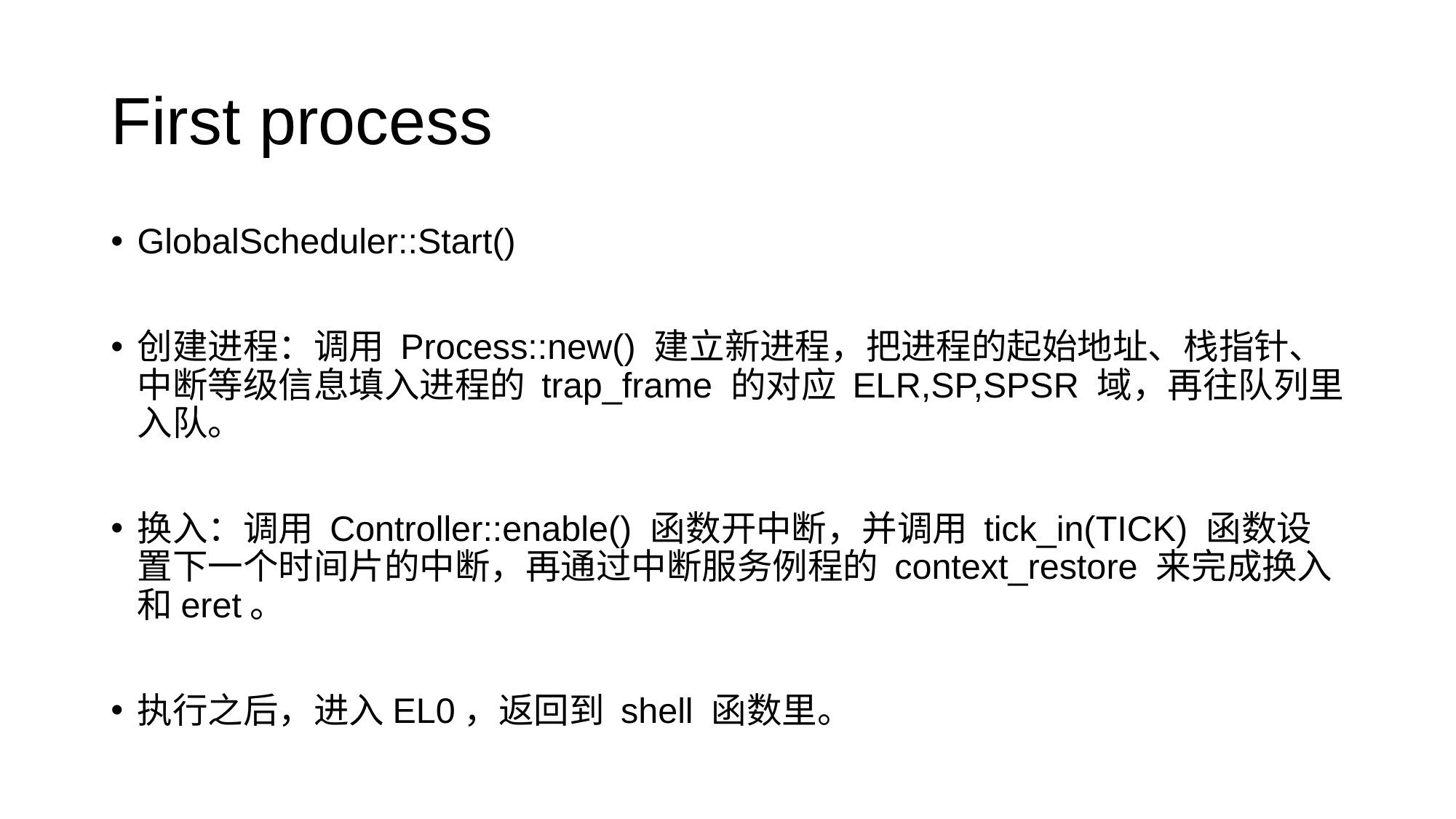

# First process
GlobalScheduler::Start()

创建进程：调用 Process::new() 建立新进程，把进程的起始地址、栈指针、中断等级信息填入进程的 trap_frame 的对应 ELR,SP,SPSR 域，再往队列里入队。

换入：调用 Controller::enable() 函数开中断，并调用 tick_in(TICK) 函数设置下一个时间片的中断，再通过中断服务例程的 context_restore 来完成换入和eret。

执行之后，进入EL0，返回到 shell 函数里。